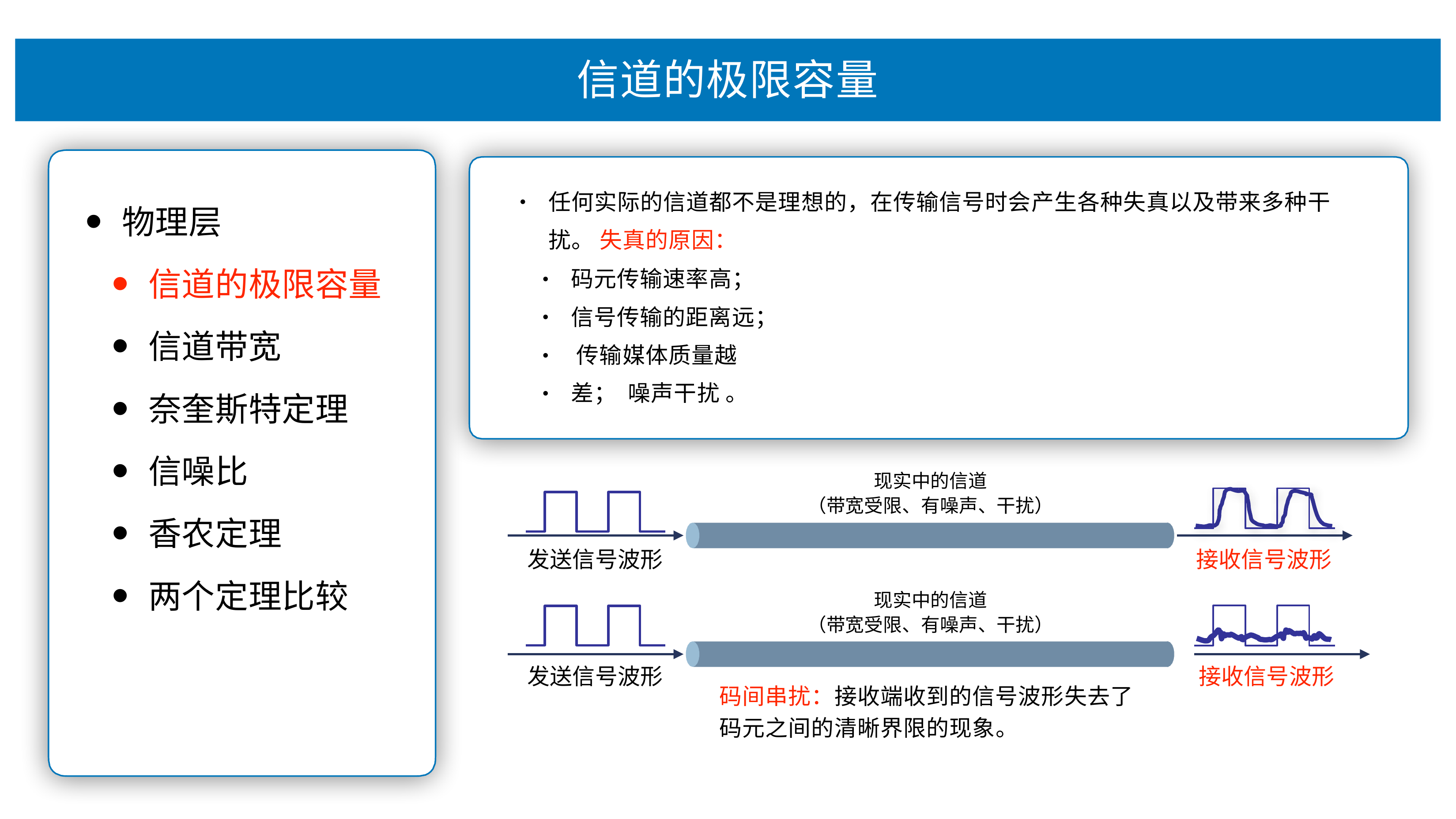

# 信道的极限容量

任何实际的信道都不是理想的，在传输信号时会产⽣各种失真以及带来多种⼲ 扰。 失真的原因：
•
物理层
信道的极限容量
信道带宽
奈奎斯特定理
信噪⽐
⾹农定理
两个定理⽐较
码元传输速率⾼；  信号传输的距离远；  传输媒体质量越差；  噪声⼲扰 。
•
•
•
•
现实中的信道
（带宽受限、有噪声、⼲扰）

发送信号波形
接收信号波形
现实中的信道
（带宽受限、有噪声、⼲扰）

发送信号波形
接收信号波形
码间串扰：接收端收到的信号波形失去了 码元之间的清晰界限的现象。